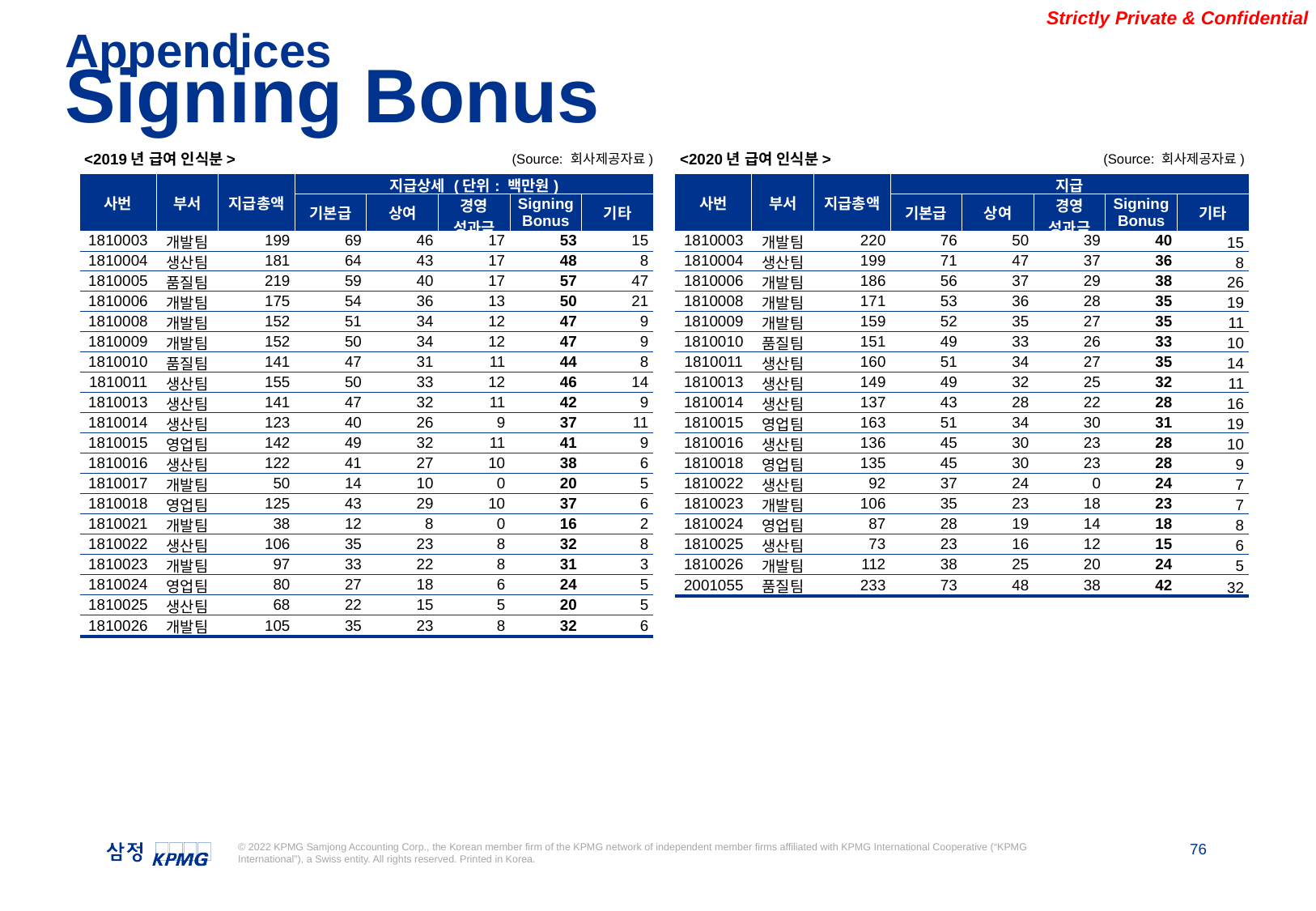

Appendices
Signing Bonus
(Source: 회사제공자료)
(Source: 회사제공자료)
<2019년 급여 인식분>
<2020년 급여 인식분>
| 사번 | 부서 | 지급총액 | 지급상세 (단위: 백만원) |  |  |  |  |
| --- | --- | --- | --- | --- | --- | --- | --- |
|  |  |  | 기본급 | 상여 | 경영 성과금 | Signing Bonus | 기타 |
| 1810003 | 개발팀 | 199 | 69 | 46 | 17 | 53 | 15 |
| 1810004 | 생산팀 | 181 | 64 | 43 | 17 | 48 | 8 |
| 1810005 | 품질팀 | 219 | 59 | 40 | 17 | 57 | 47 |
| 1810006 | 개발팀 | 175 | 54 | 36 | 13 | 50 | 21 |
| 1810008 | 개발팀 | 152 | 51 | 34 | 12 | 47 | 9 |
| 1810009 | 개발팀 | 152 | 50 | 34 | 12 | 47 | 9 |
| 1810010 | 품질팀 | 141 | 47 | 31 | 11 | 44 | 8 |
| 1810011 | 생산팀 | 155 | 50 | 33 | 12 | 46 | 14 |
| 1810013 | 생산팀 | 141 | 47 | 32 | 11 | 42 | 9 |
| 1810014 | 생산팀 | 123 | 40 | 26 | 9 | 37 | 11 |
| 1810015 | 영업팀 | 142 | 49 | 32 | 11 | 41 | 9 |
| 1810016 | 생산팀 | 122 | 41 | 27 | 10 | 38 | 6 |
| 1810017 | 개발팀 | 50 | 14 | 10 | 0 | 20 | 5 |
| 1810018 | 영업팀 | 125 | 43 | 29 | 10 | 37 | 6 |
| 1810021 | 개발팀 | 38 | 12 | 8 | 0 | 16 | 2 |
| 1810022 | 생산팀 | 106 | 35 | 23 | 8 | 32 | 8 |
| 1810023 | 개발팀 | 97 | 33 | 22 | 8 | 31 | 3 |
| 1810024 | 영업팀 | 80 | 27 | 18 | 6 | 24 | 5 |
| 1810025 | 생산팀 | 68 | 22 | 15 | 5 | 20 | 5 |
| 1810026 | 개발팀 | 105 | 35 | 23 | 8 | 32 | 6 |
| 사번 | 부서 | 지급총액 | 지급 |  |  |  |  |
| --- | --- | --- | --- | --- | --- | --- | --- |
|  |  |  | 기본급 | 상여 | 경영 성과금 | Signing Bonus | 기타 |
| 1810003 | 개발팀 | 220 | 76 | 50 | 39 | 40 | 15 |
| 1810004 | 생산팀 | 199 | 71 | 47 | 37 | 36 | 8 |
| 1810006 | 개발팀 | 186 | 56 | 37 | 29 | 38 | 26 |
| 1810008 | 개발팀 | 171 | 53 | 36 | 28 | 35 | 19 |
| 1810009 | 개발팀 | 159 | 52 | 35 | 27 | 35 | 11 |
| 1810010 | 품질팀 | 151 | 49 | 33 | 26 | 33 | 10 |
| 1810011 | 생산팀 | 160 | 51 | 34 | 27 | 35 | 14 |
| 1810013 | 생산팀 | 149 | 49 | 32 | 25 | 32 | 11 |
| 1810014 | 생산팀 | 137 | 43 | 28 | 22 | 28 | 16 |
| 1810015 | 영업팀 | 163 | 51 | 34 | 30 | 31 | 19 |
| 1810016 | 생산팀 | 136 | 45 | 30 | 23 | 28 | 10 |
| 1810018 | 영업팀 | 135 | 45 | 30 | 23 | 28 | 9 |
| 1810022 | 생산팀 | 92 | 37 | 24 | 0 | 24 | 7 |
| 1810023 | 개발팀 | 106 | 35 | 23 | 18 | 23 | 7 |
| 1810024 | 영업팀 | 87 | 28 | 19 | 14 | 18 | 8 |
| 1810025 | 생산팀 | 73 | 23 | 16 | 12 | 15 | 6 |
| 1810026 | 개발팀 | 112 | 38 | 25 | 20 | 24 | 5 |
| 2001055 | 품질팀 | 233 | 73 | 48 | 38 | 42 | 32 |